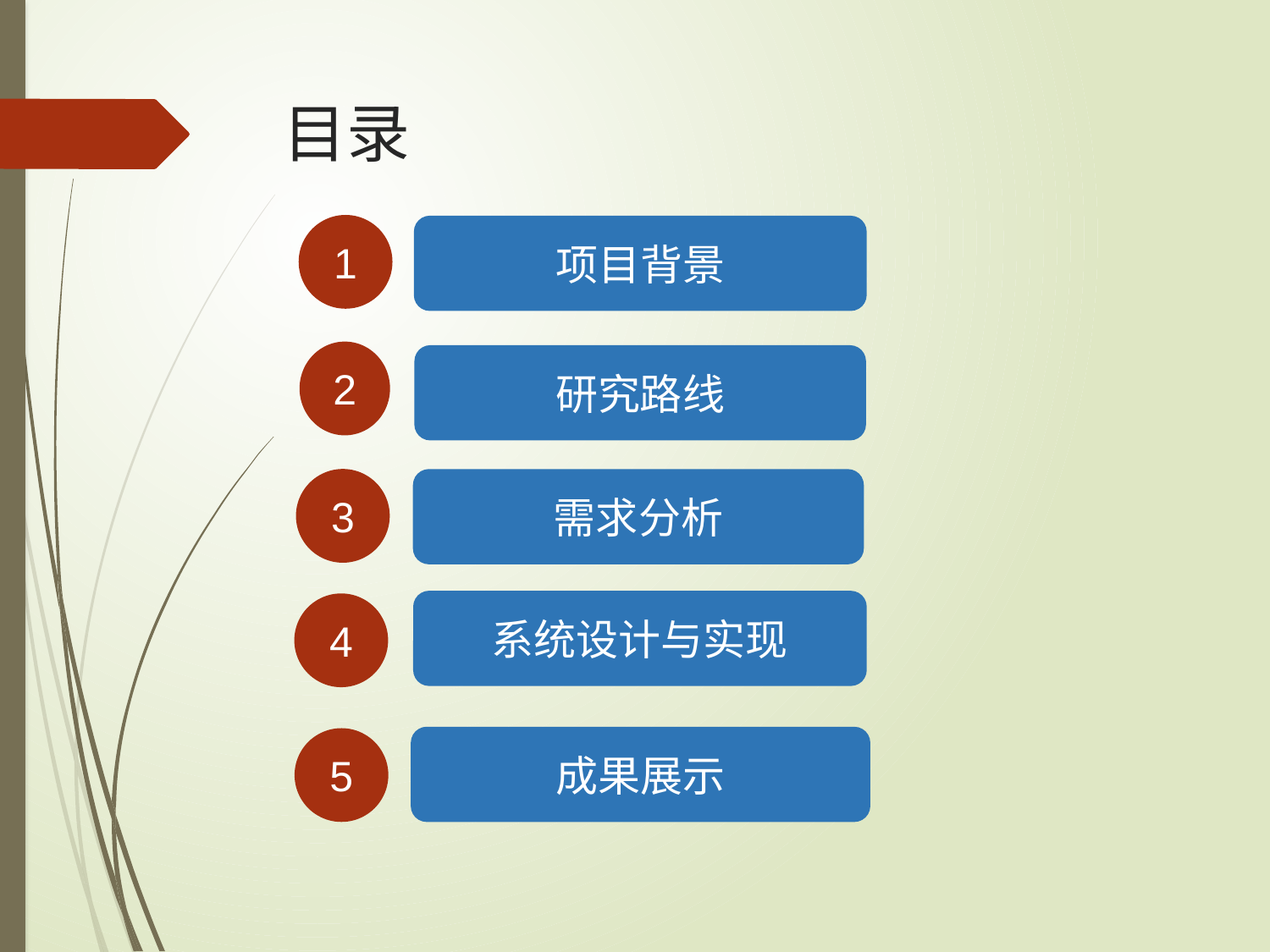

# 目录
1
项目背景
2
研究路线
3
需求分析
系统设计与实现
4
成果展示
5